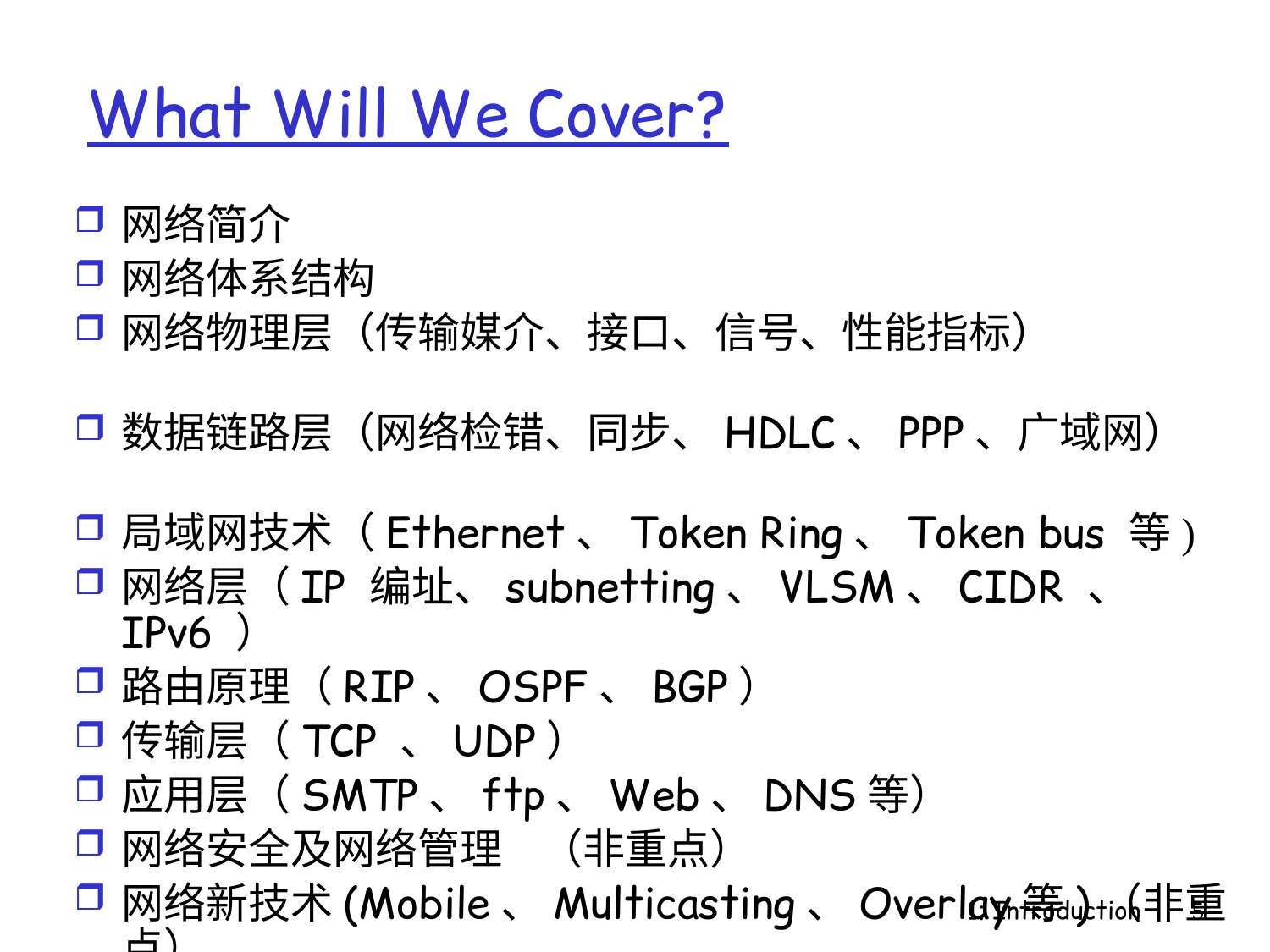

# What Will We Cover?
网络简介
网络体系结构
网络物理层（传输媒介、接口、信号、性能指标）
数据链路层（网络检错、同步、HDLC、PPP、广域网）
局域网技术（Ethernet、Token Ring、Token bus 等)
网络层（IP 编址、subnetting、VLSM、CIDR 、 IPv6 ）
路由原理（RIP、OSPF、BGP）
传输层（TCP 、UDP）
应用层（SMTP、ftp、Web、DNS等）
网络安全及网络管理    （非重点）
网络新技术(Mobile、Multicasting、Overlay等)（非重点）

1: Introduction
5